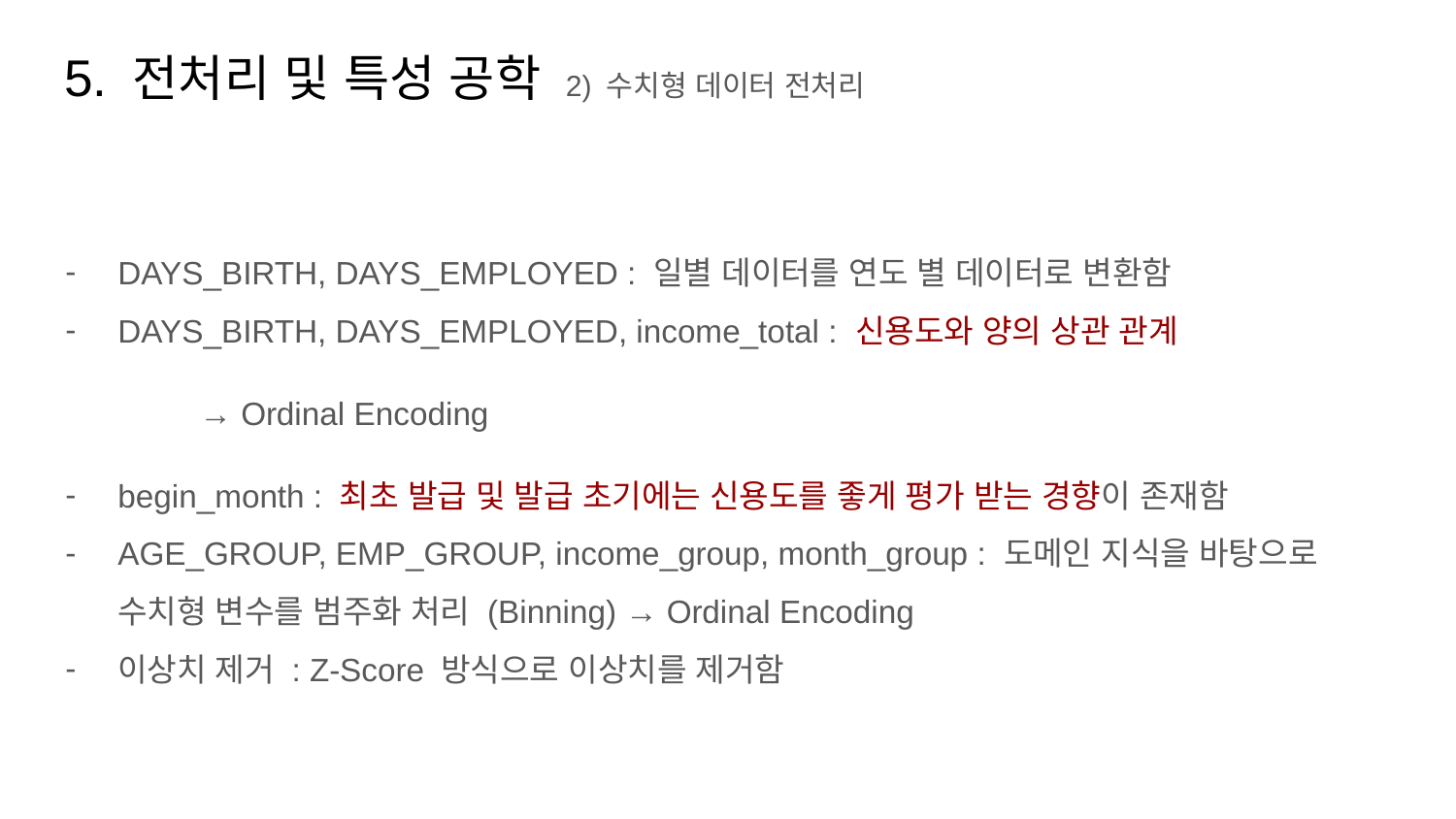

# 5. 전처리 및 특성 공학 2) 수치형 데이터 전처리

DAYS_BIRTH, DAYS_EMPLOYED : 일별 데이터를 연도 별 데이터로 변환함
DAYS_BIRTH, DAYS_EMPLOYED, income_total : 신용도와 양의 상관 관계
 → Ordinal Encoding
begin_month : 최초 발급 및 발급 초기에는 신용도를 좋게 평가 받는 경향이 존재함
AGE_GROUP, EMP_GROUP, income_group, month_group : 도메인 지식을 바탕으로 수치형 변수를 범주화 처리 (Binning) → Ordinal Encoding
이상치 제거 : Z-Score 방식으로 이상치를 제거함